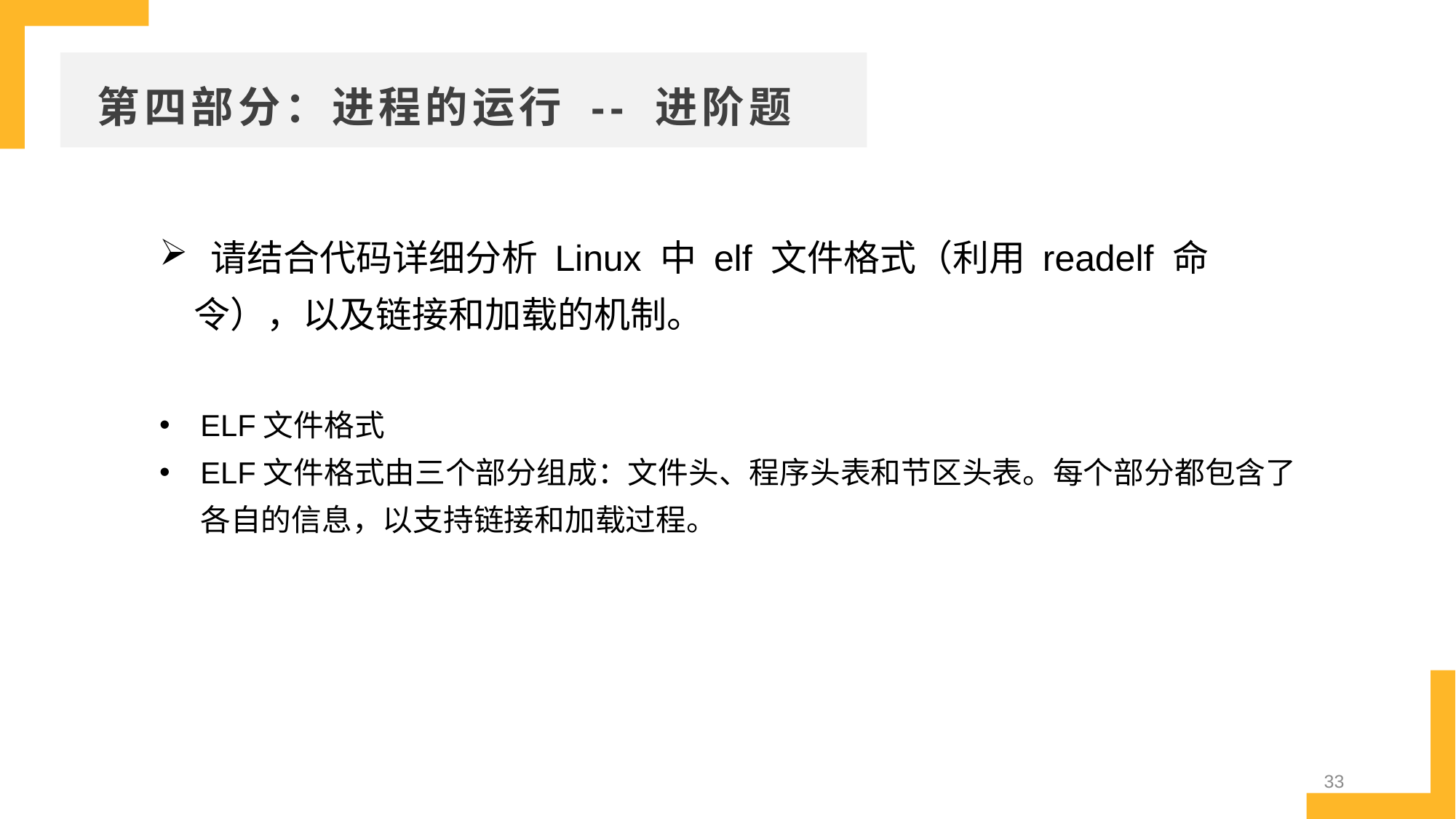

第四部分：进程的运行 -- 进阶题
 请结合代码详细分析 Linux 中 elf 文件格式（利用 readelf 命令），以及链接和加载的机制。
ELF文件格式
ELF文件格式由三个部分组成：文件头、程序头表和节区头表。每个部分都包含了各自的信息，以支持链接和加载过程。

33